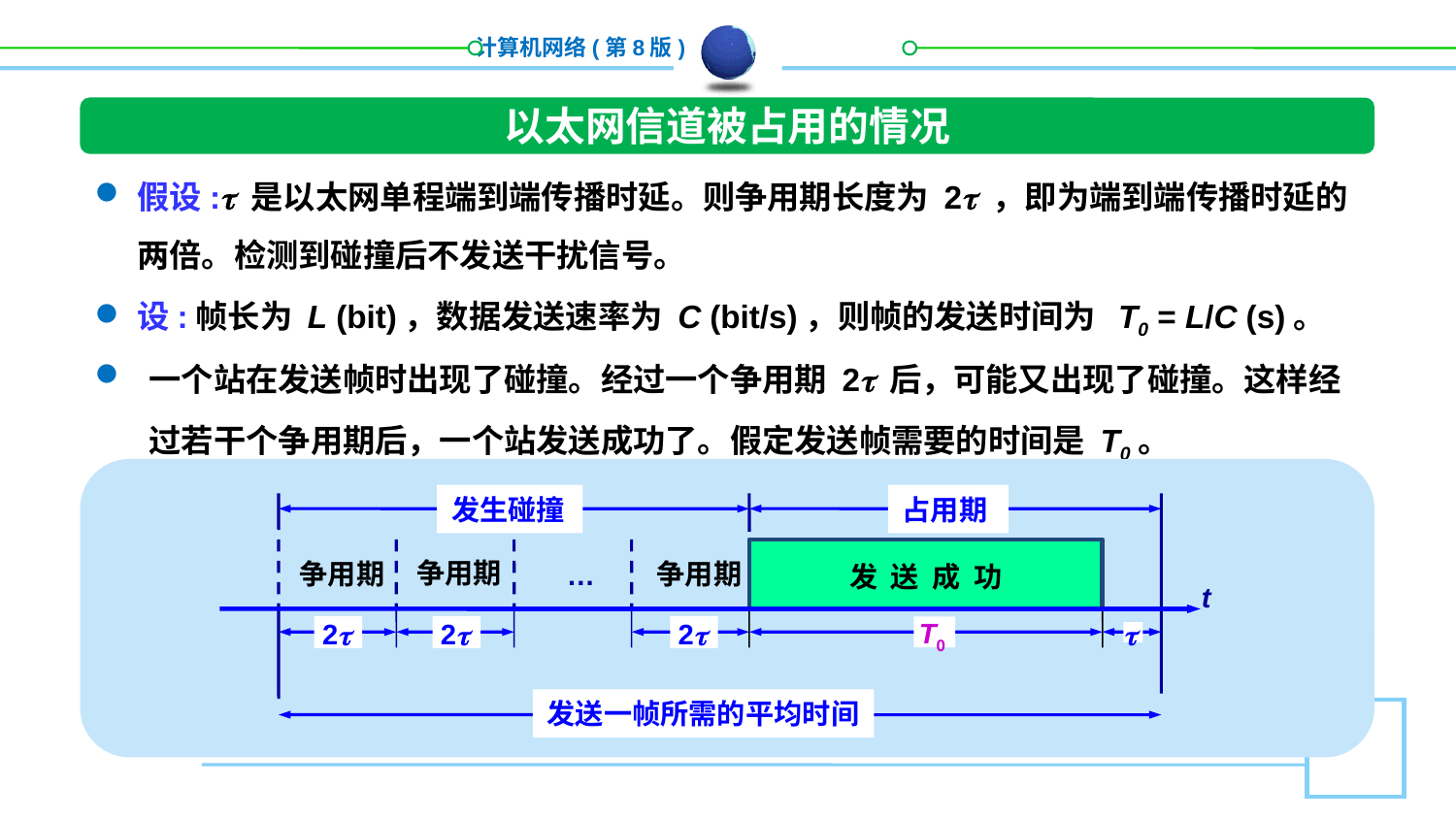

以太网信道被占用的情况

假设:τ 是以太网单程端到端传播时延。则争用期长度为 2τ ，即为端到端传播时延的两倍。检测到碰撞后不发送干扰信号。
设:帧长为 L (bit)，数据发送速率为 C (bit/s)，则帧的发送时间为  T0 = L/C (s)。
一个站在发送帧时出现了碰撞。经过一个争用期 2τ 后，可能又出现了碰撞。这样经过若干个争用期后，一个站发送成功了。假定发送帧需要的时间是 T0。

发生碰撞
占用期

争用期
争用期
争用期
…
发  送  成  功
t

T0

2τ

2τ

2τ

τ

发送一帧所需的平均时间